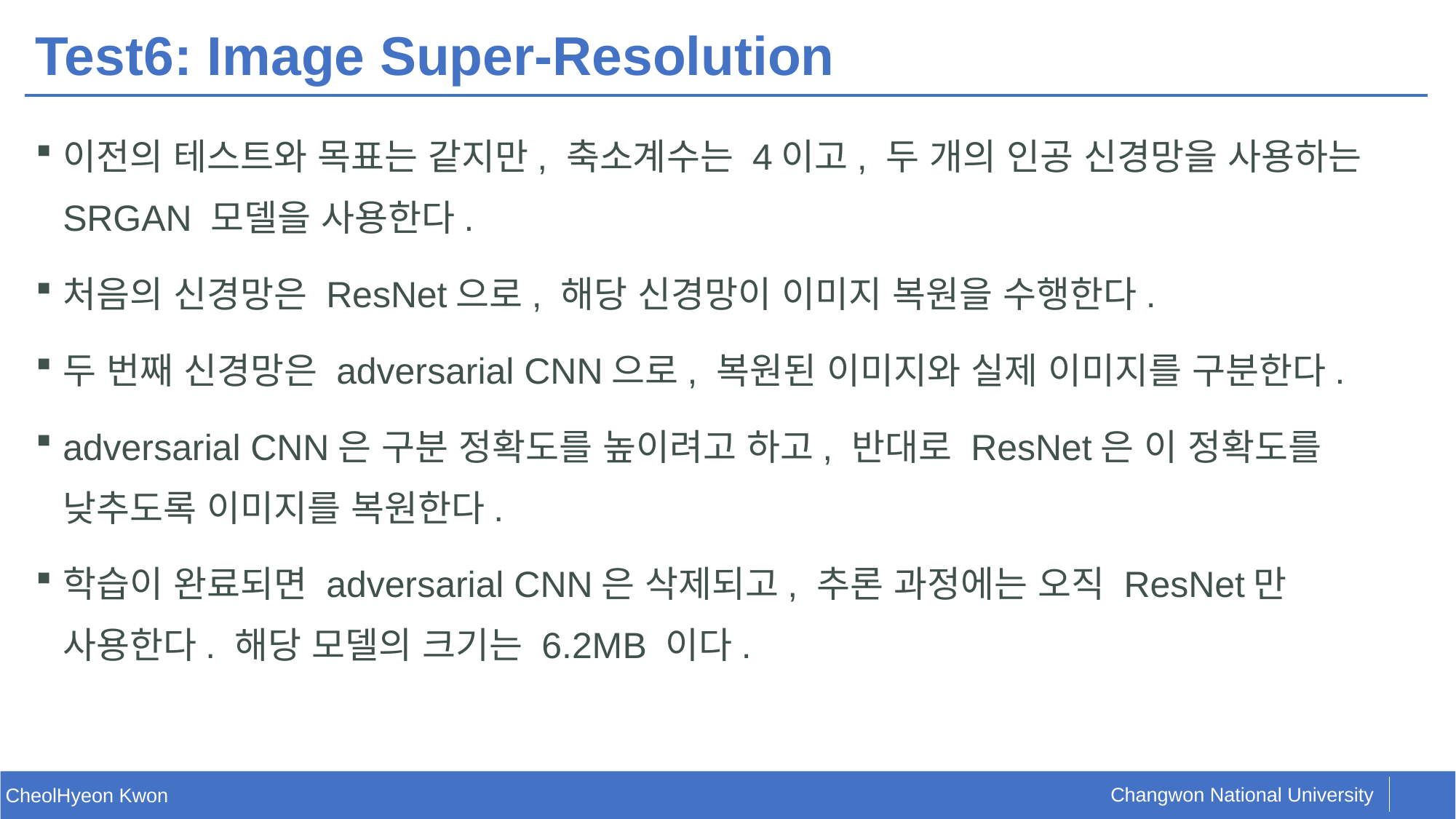

# Test6: Image Super-Resolution
이전의 테스트와 목표는 같지만, 축소계수는 4이고, 두 개의 인공 신경망을 사용하는 SRGAN 모델을 사용한다.
처음의 신경망은 ResNet으로, 해당 신경망이 이미지 복원을 수행한다.
두 번째 신경망은 adversarial CNN으로, 복원된 이미지와 실제 이미지를 구분한다.
adversarial CNN은 구분 정확도를 높이려고 하고, 반대로 ResNet은 이 정확도를 낮추도록 이미지를 복원한다.
학습이 완료되면 adversarial CNN은 삭제되고, 추론 과정에는 오직 ResNet만 사용한다. 해당 모델의 크기는 6.2MB 이다.